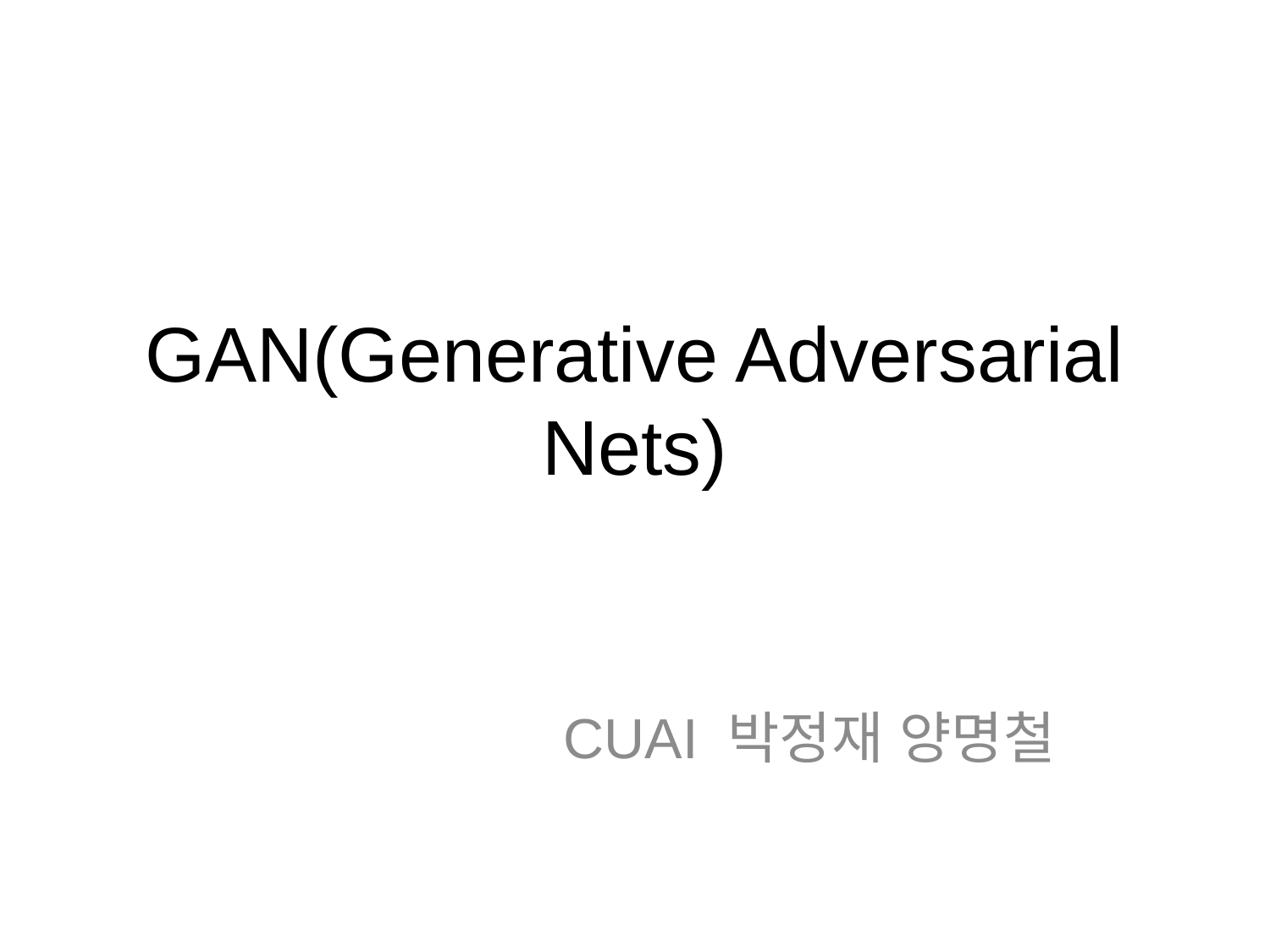

# GAN(Generative Adversarial Nets)
CUAI 박정재 양명철